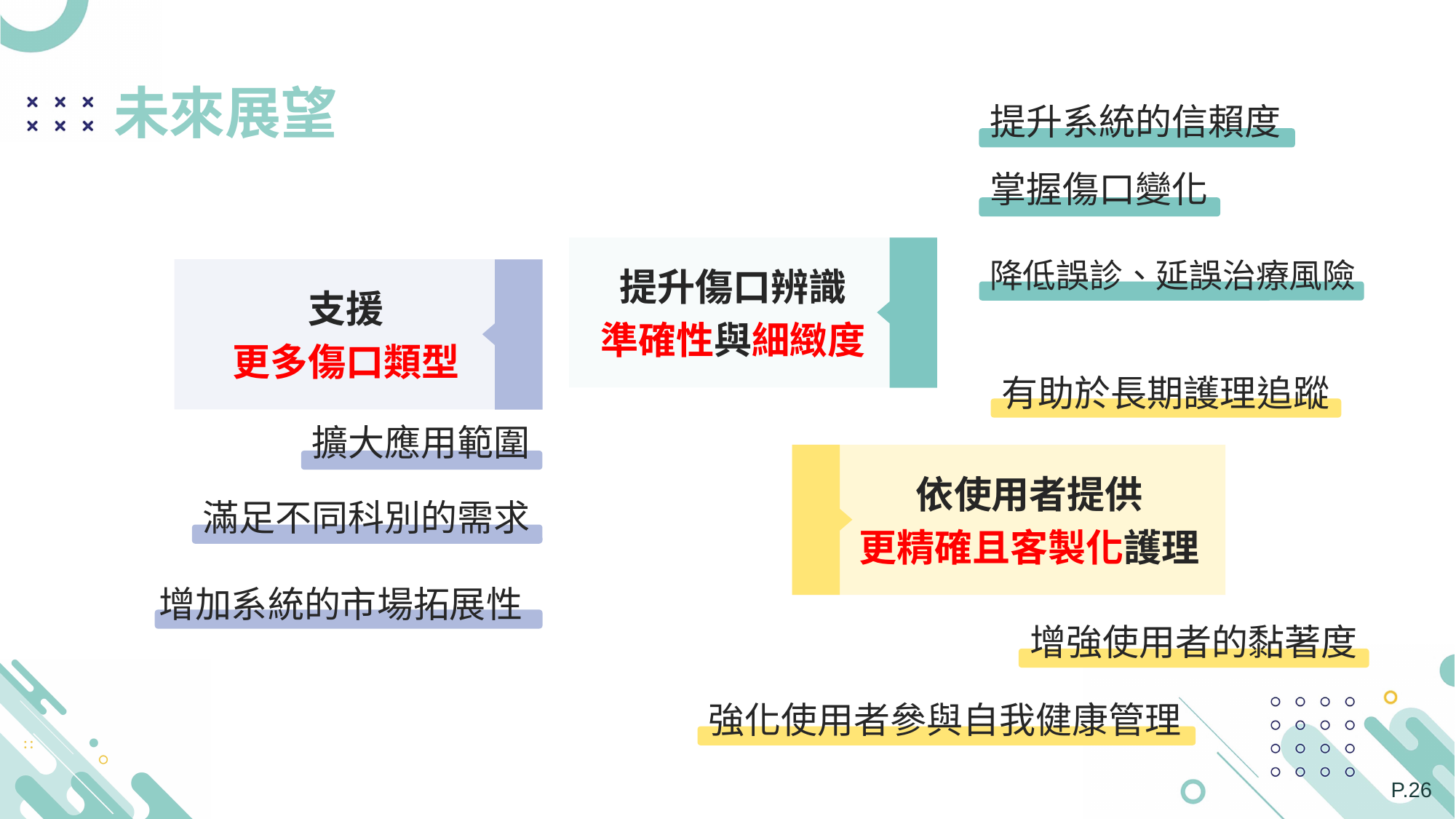

未來展望
提升系統的信賴度

掌握傷口變化

提升傷口辨識
準確性與細緻度
降低誤診、延誤治療風險

支援
更多傷口類型

有助於長期護理追蹤

擴大應用範圍

依使用者提供
更精確且客製化護理

滿足不同科別的需求

增加系統的市場拓展性

增強使用者的黏著度

強化使用者參與自我健康管理